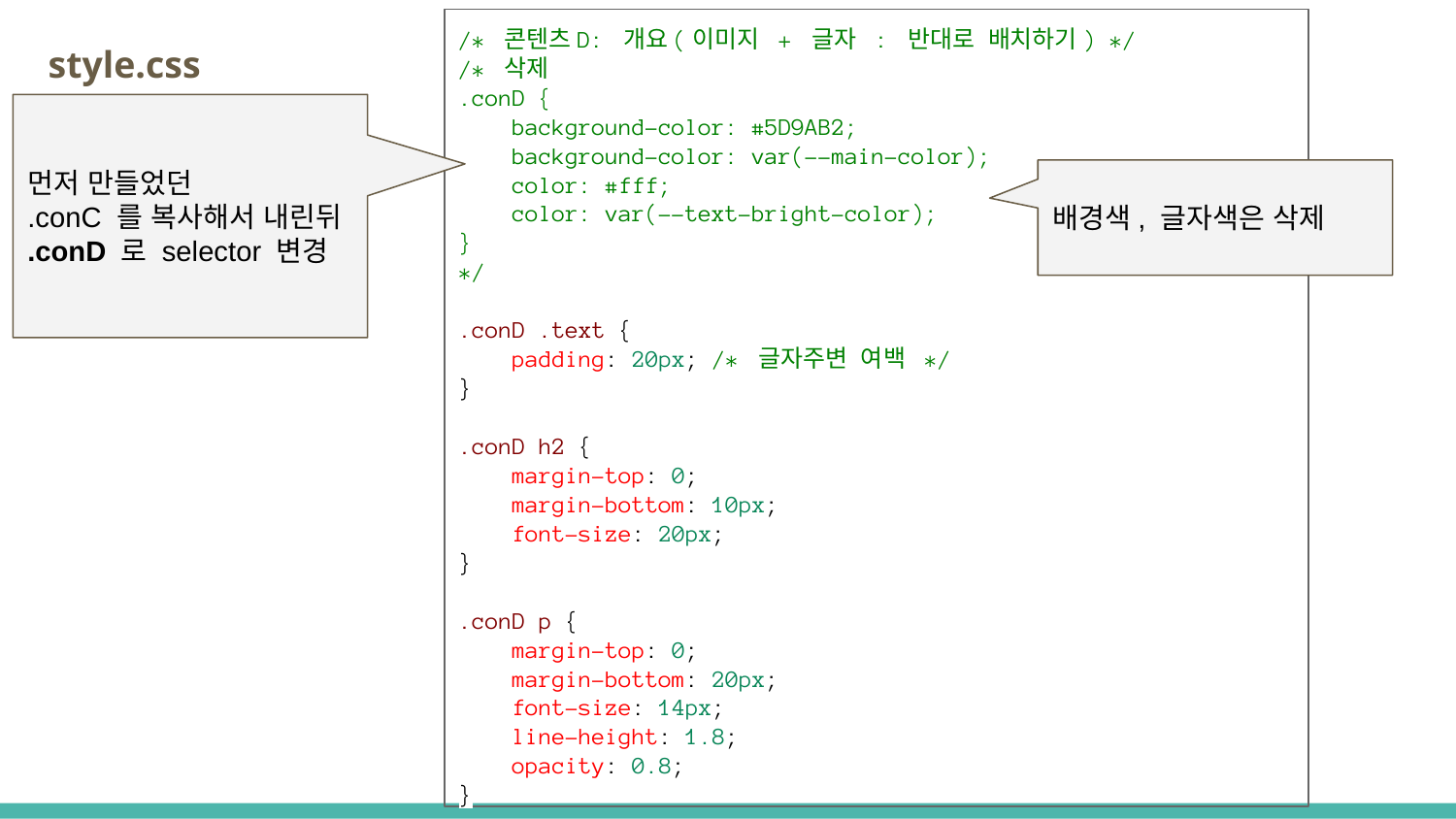

/* 콘텐츠D: 개요(이미지 + 글자 : 반대로 배치하기) */
/* 삭제
.conD {
    background-color: #5D9AB2;
    background-color: var(--main-color);
    color: #fff;
    color: var(--text-bright-color);
}
*/

.conD .text {
    padding: 20px; /* 글자주변 여백 */
}

.conD h2 {
    margin-top: 0;
    margin-bottom: 10px;
    font-size: 20px;
}

.conD p {
    margin-top: 0;
    margin-bottom: 20px;
    font-size: 14px;
    line-height: 1.8;
    opacity: 0.8;
}
style.css
먼저 만들었던
.conC 를 복사해서 내린뒤
.conD 로 selector 변경
배경색, 글자색은 삭제